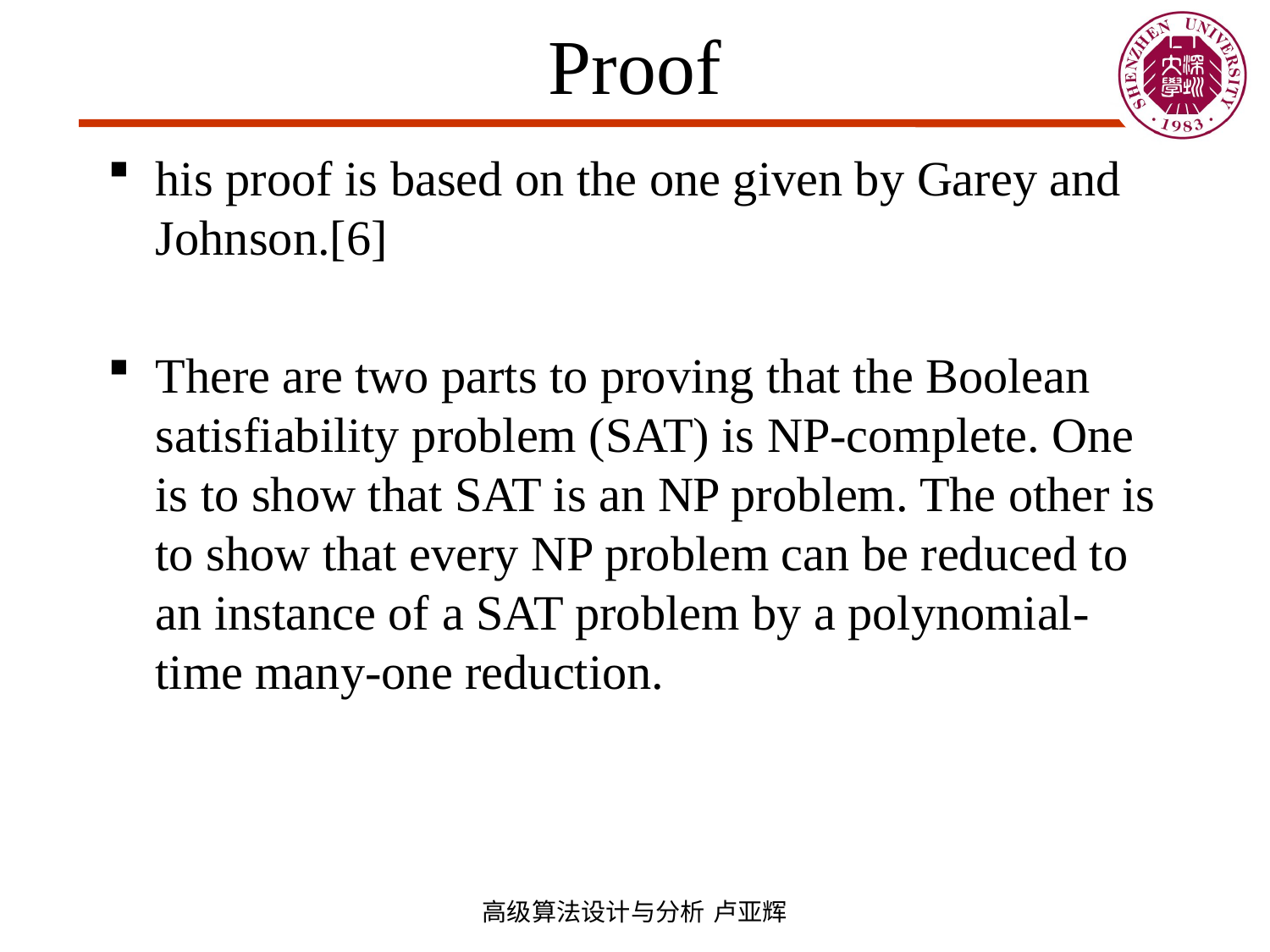

# Proof
his proof is based on the one given by Garey and Johnson.[6]

There are two parts to proving that the Boolean satisfiability problem (SAT) is NP-complete. One is to show that SAT is an NP problem. The other is to show that every NP problem can be reduced to an instance of a SAT problem by a polynomial-time many-one reduction.
62
高级算法设计与分析 卢亚辉